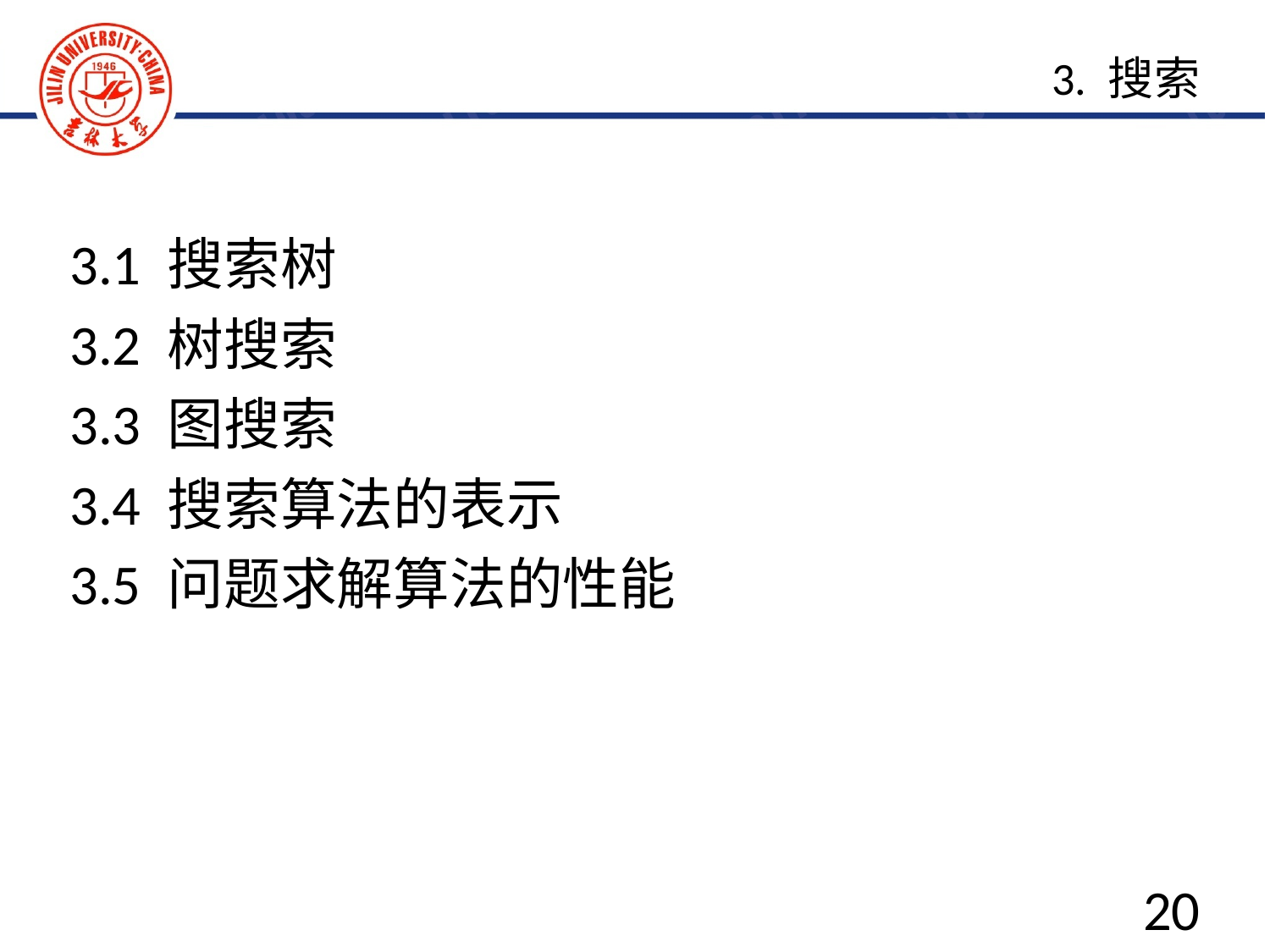

3. 搜索
3.1 搜索树
3.2 树搜索
3.3 图搜索
3.4 搜索算法的表示
3.5 问题求解算法的性能
20